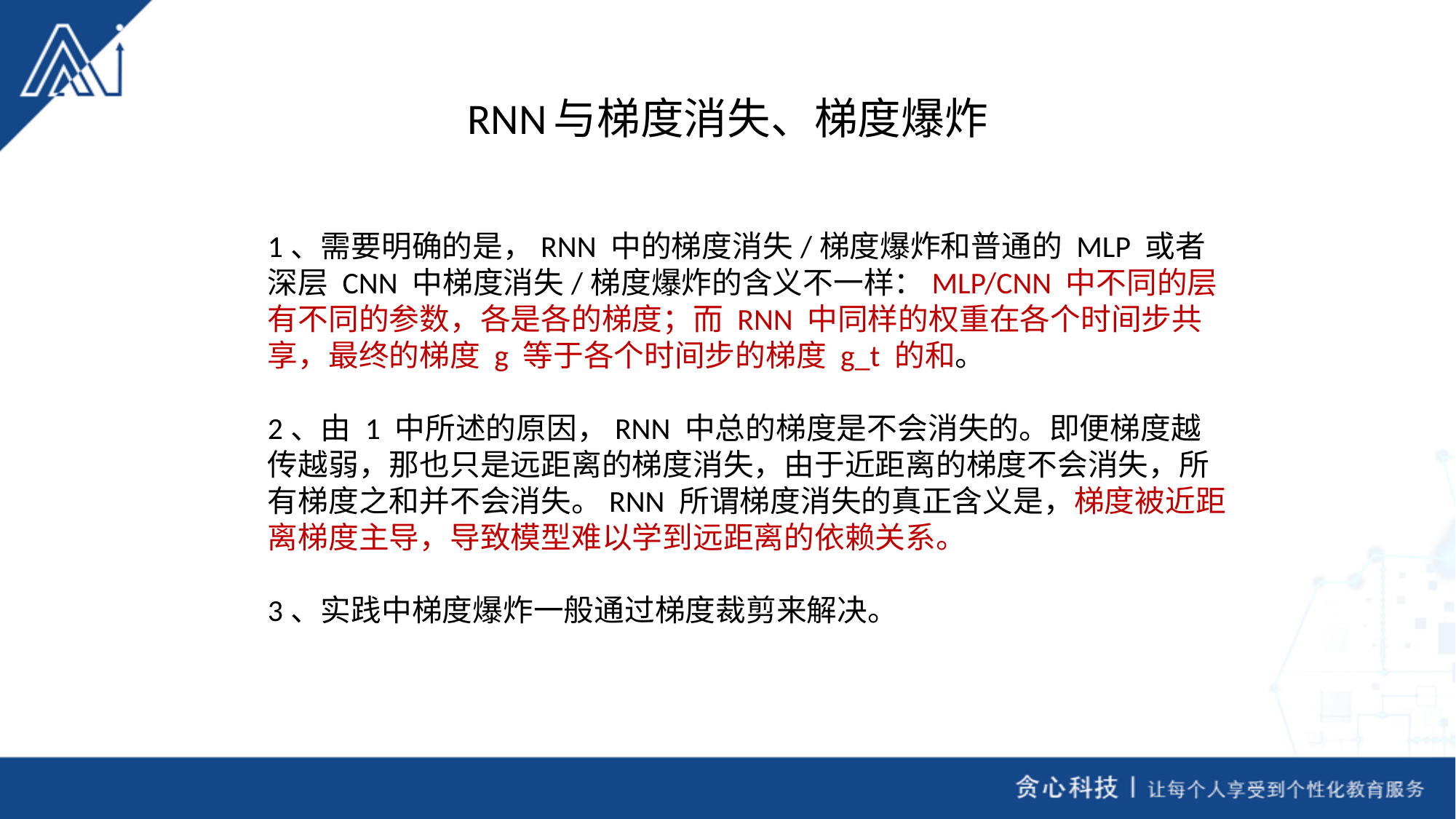

# RNN与梯度消失、梯度爆炸

1、需要明确的是，RNN 中的梯度消失/梯度爆炸和普通的 MLP 或者深层 CNN 中梯度消失/梯度爆炸的含义不一样：MLP/CNN 中不同的层有不同的参数，各是各的梯度；而 RNN 中同样的权重在各个时间步共享，最终的梯度 g 等于各个时间步的梯度 g_t 的和。

2、由 1 中所述的原因，RNN 中总的梯度是不会消失的。即便梯度越传越弱，那也只是远距离的梯度消失，由于近距离的梯度不会消失，所有梯度之和并不会消失。RNN 所谓梯度消失的真正含义是，梯度被近距离梯度主导，导致模型难以学到远距离的依赖关系。

3、实践中梯度爆炸一般通过梯度裁剪来解决。